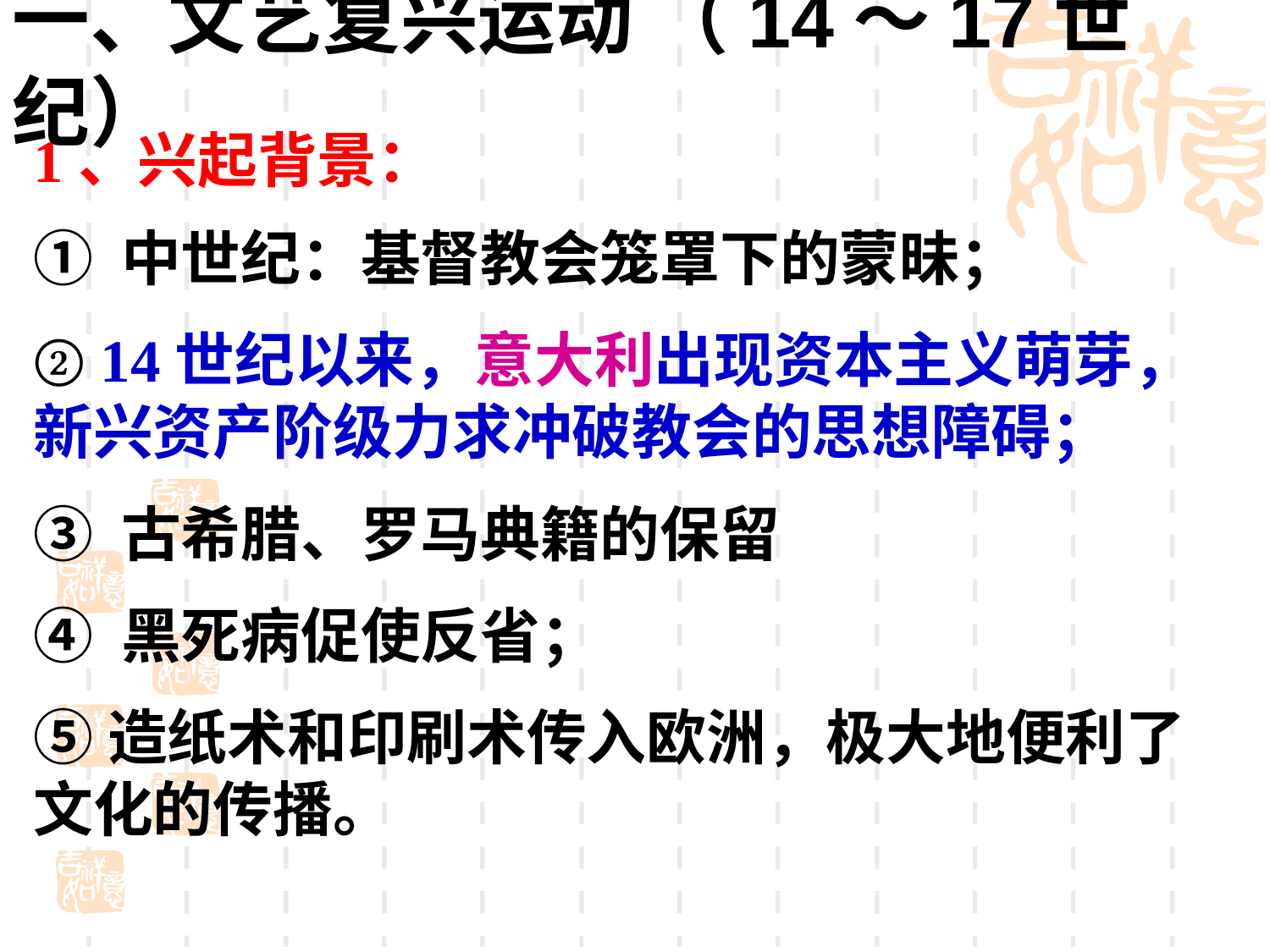

一、文艺复兴运动 （14～17世纪）
1、兴起背景：
① 中世纪：基督教会笼罩下的蒙昧；
② 14世纪以来，意大利出现资本主义萌芽，新兴资产阶级力求冲破教会的思想障碍；
③ 古希腊、罗马典籍的保留
④ 黑死病促使反省；
⑤造纸术和印刷术传入欧洲，极大地便利了文化的传播。